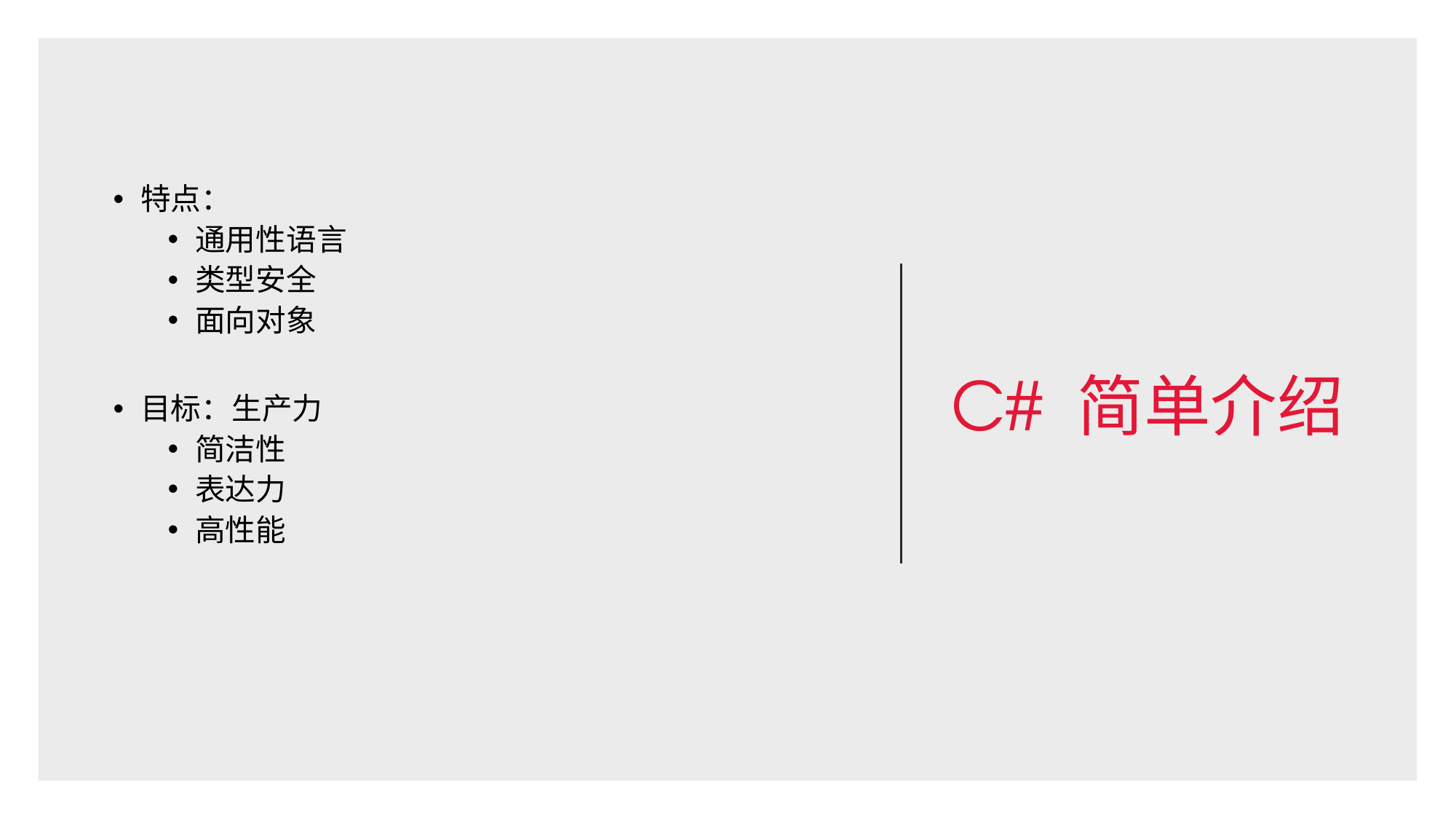

# C# 简单介绍
特点：
通用性语言
类型安全
面向对象

目标：生产力
简洁性
表达力
高性能